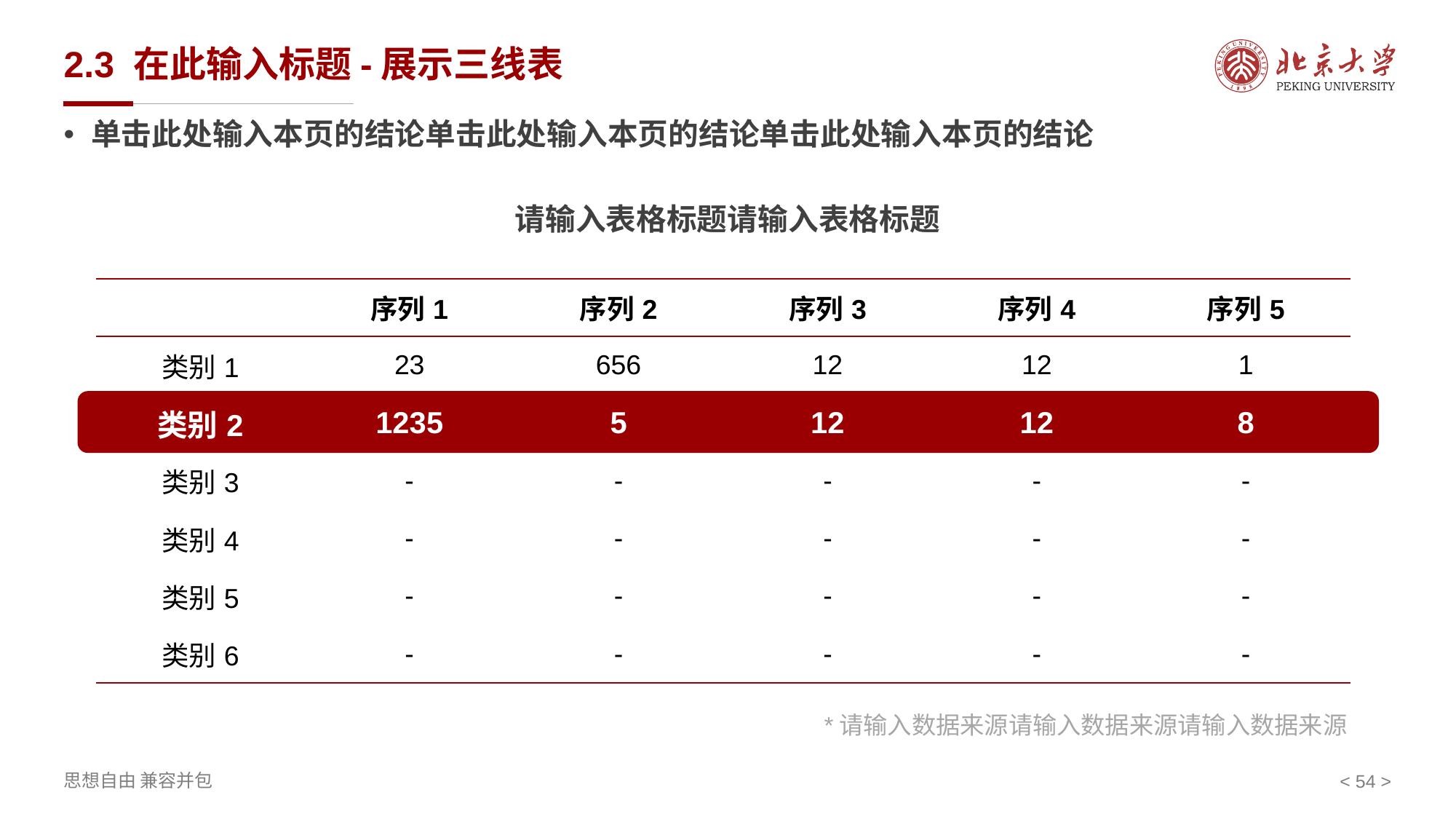

# 2.3 在此输入标题-展示三线表
单击此处输入本页的结论单击此处输入本页的结论单击此处输入本页的结论
请输入表格标题请输入表格标题
|  | 序列1 | 序列2 | 序列3 | 序列4 | 序列5 |
| --- | --- | --- | --- | --- | --- |
| 类别1 | 23 | 656 | 12 | 12 | 1 |
| 类别2 | 1235 | 5 | 12 | 12 | 8 |
| 类别3 | - | - | - | - | - |
| 类别4 | - | - | - | - | - |
| 类别5 | - | - | - | - | - |
| 类别6 | - | - | - | - | - |

*请输入数据来源请输入数据来源请输入数据来源
< 54 >